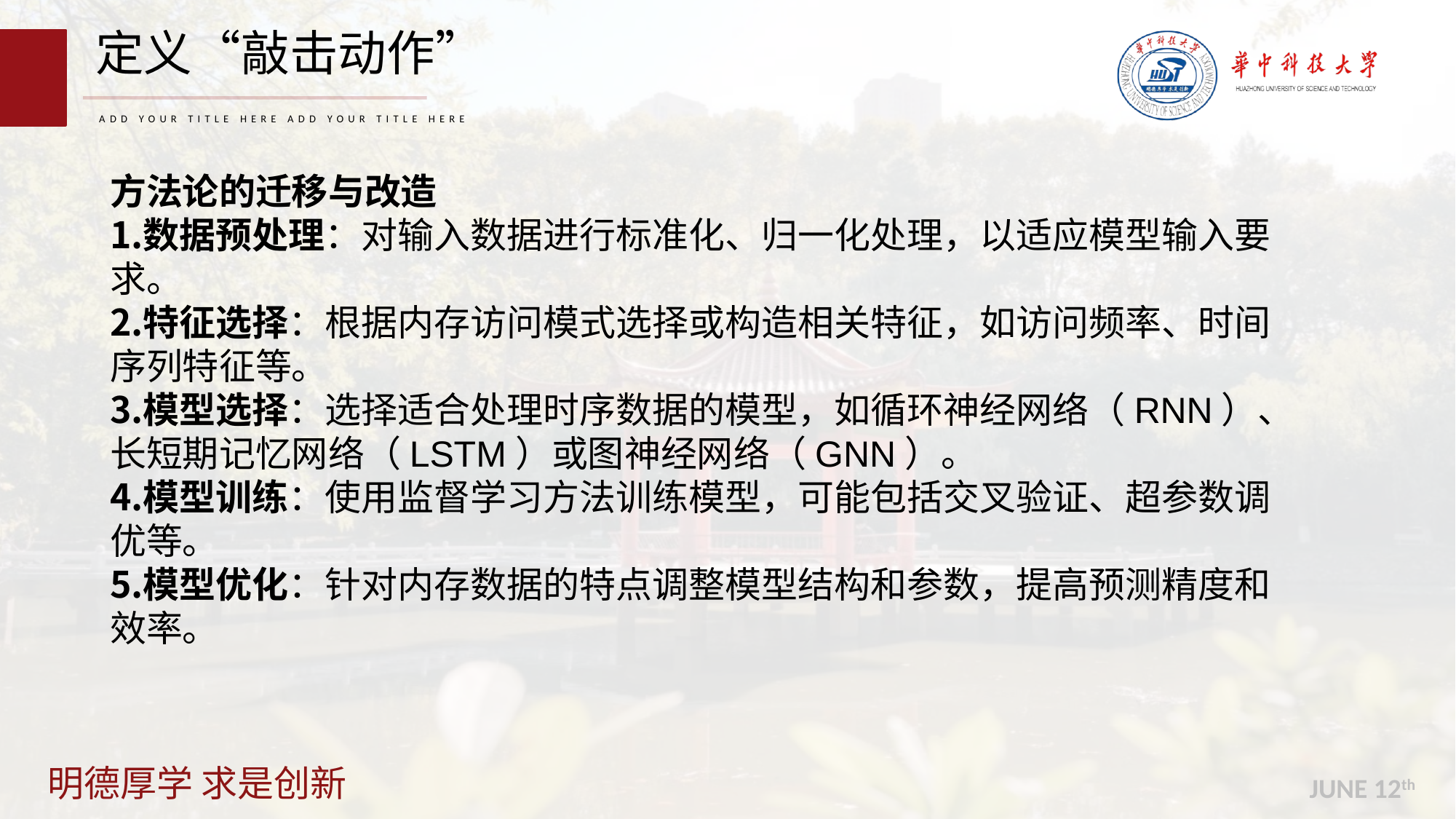

定义“敲击动作”
ADD YOUR TITLE HERE ADD YOUR TITLE HERE

方法论的迁移与改造
数据预处理：对输入数据进行标准化、归一化处理，以适应模型输入要求。
特征选择：根据内存访问模式选择或构造相关特征，如访问频率、时间序列特征等。
模型选择：选择适合处理时序数据的模型，如循环神经网络（RNN）、长短期记忆网络（LSTM）或图神经网络（GNN）。
模型训练：使用监督学习方法训练模型，可能包括交叉验证、超参数调优等。
模型优化：针对内存数据的特点调整模型结构和参数，提高预测精度和效率。
JUNE 12th